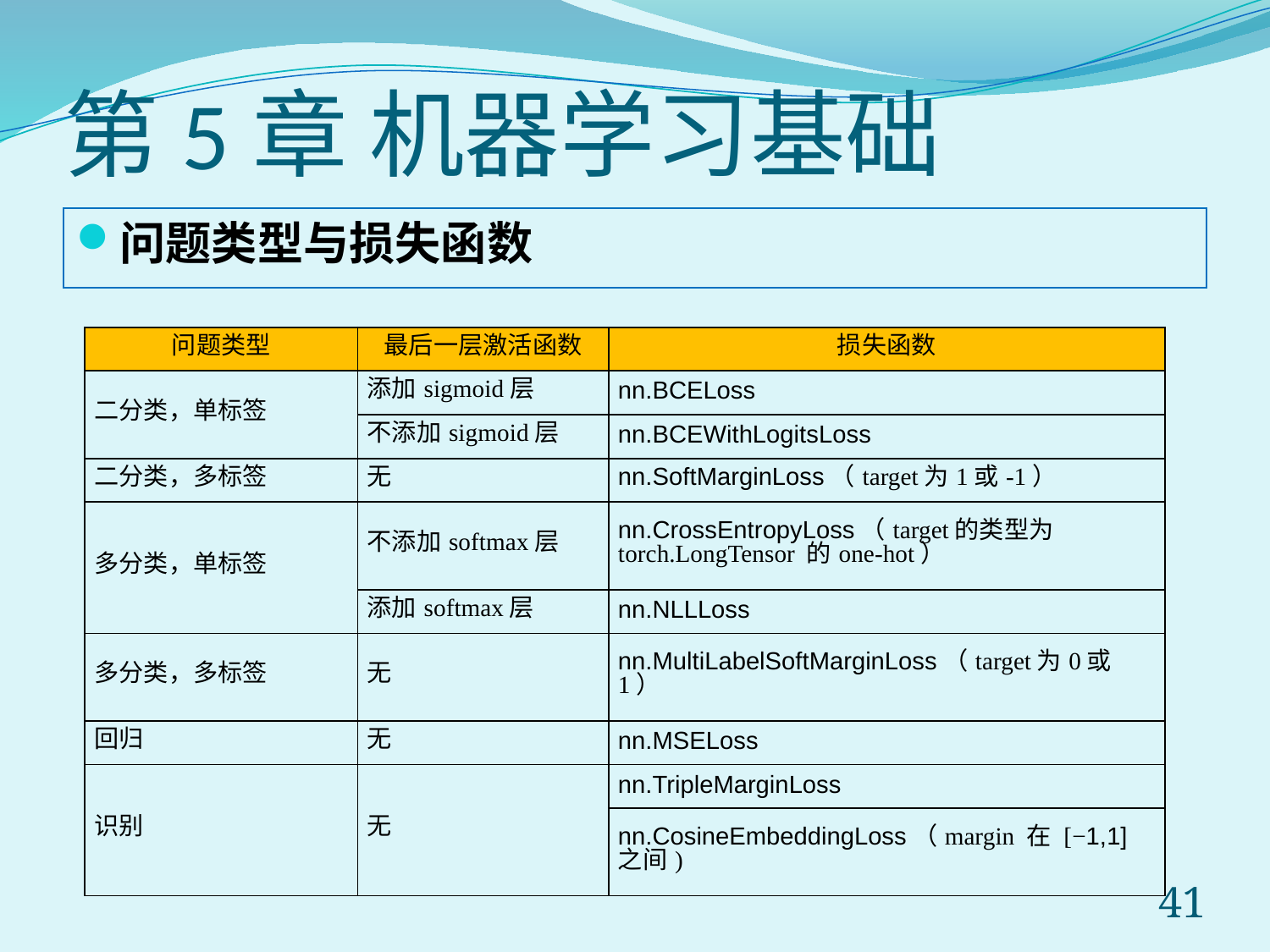

# 第5章 机器学习基础
问题类型与损失函数

| 问题类型 | 最后一层激活函数 | 损失函数 |
| --- | --- | --- |
| 二分类，单标签 | 添加sigmoid层 | nn.BCELoss |
|  | 不添加sigmoid层 | nn.BCEWithLogitsLoss |
| 二分类，多标签 | 无 | nn.SoftMarginLoss（target为1或-1） |
| 多分类，单标签 | 不添加softmax层 | nn.CrossEntropyLoss（target的类型为torch.LongTensor 的one-hot） |
|  | 添加softmax层 | nn.NLLLoss |
| 多分类，多标签 | 无 | nn.MultiLabelSoftMarginLoss（target为0或1） |
| 回归 | 无 | nn.MSELoss |
| 识别 | 无 | nn.TripleMarginLoss |
|  |  | nn.CosineEmbeddingLoss（margin 在 [−1,1]之间) |
41